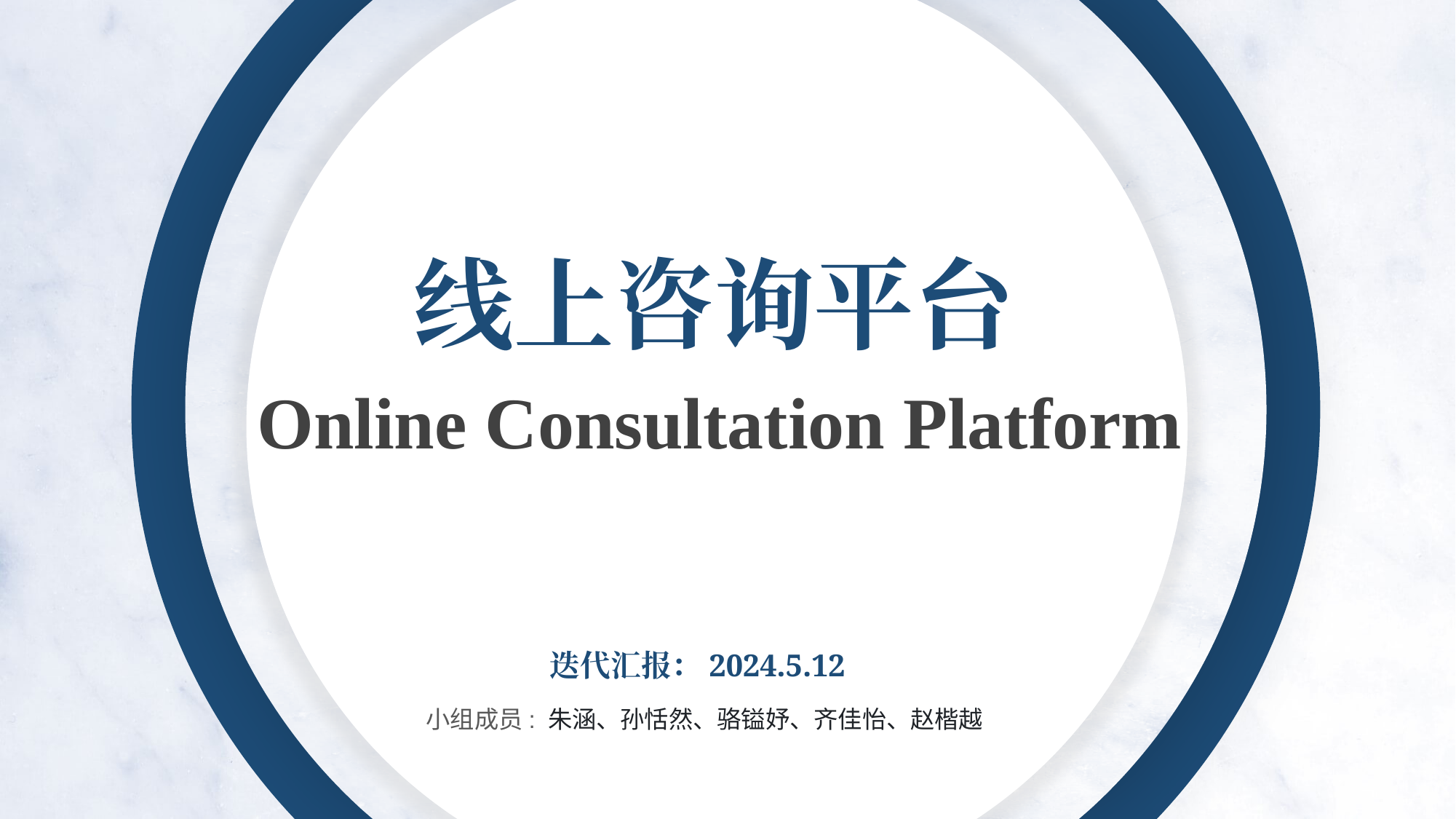

线上咨询平台
Online Consultation Platform
迭代汇报：2024.5.12
小组成员: 朱涵、孙恬然、骆镒妤、齐佳怡、赵楷越